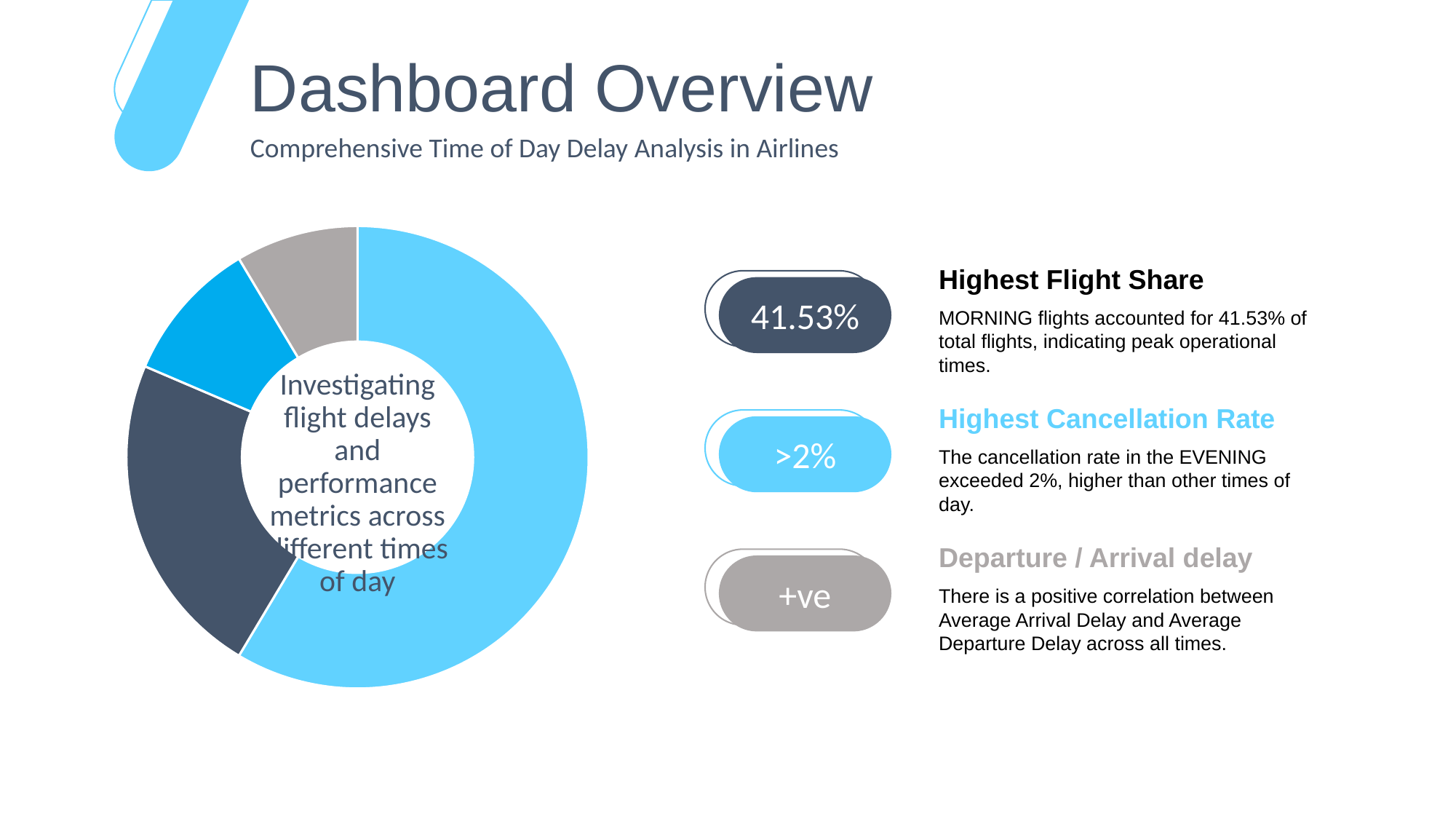

Dashboard Overview
Comprehensive Time of Day Delay Analysis in Airlines

### Chart

| Category | 销售额 |
|---|---|
| 第一季度 | 8.2 |
| 第二季度 | 3.2 |
| 第三季度 | 1.4 |
| 第四季度 | 1.2 |
Highest Flight Share
MORNING flights accounted for 41.53% of total flights, indicating peak operational times.

41.53%
Investigating flight delays and performance metrics across different times of day
Highest Cancellation Rate
The cancellation rate in the EVENING exceeded 2%, higher than other times of day.

>2%
Departure / Arrival delay
There is a positive correlation between Average Arrival Delay and Average Departure Delay across all times.

+ve